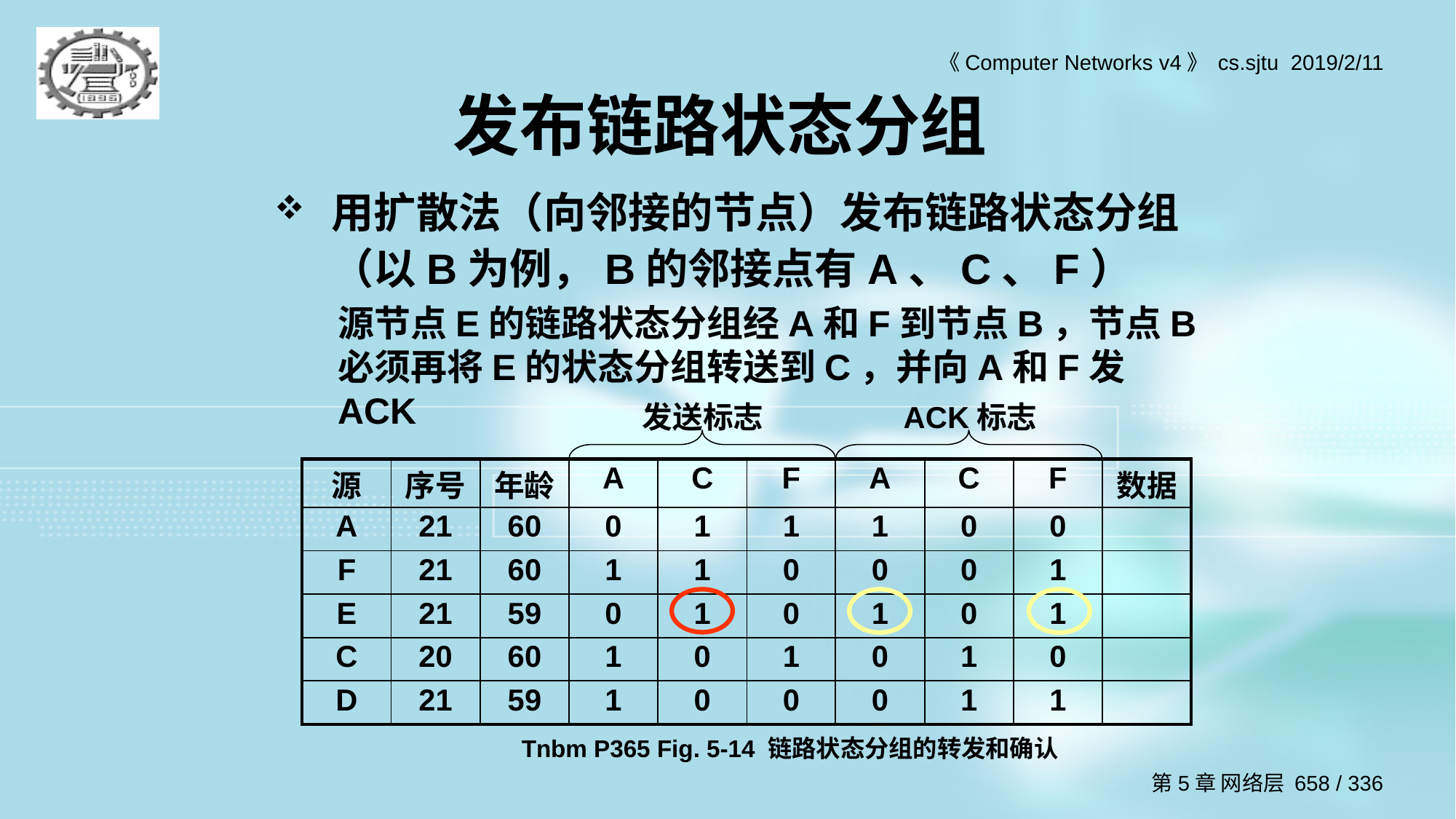

# 发布链路状态分组
用扩散法（向邻接的节点）发布链路状态分组 （以B为例，B的邻接点有A、C、F）
源节点E的链路状态分组经A和F到节点B，节点B必须再将E的状态分组转送到C，并向A和F发ACK

发送标志
ACK标志
| 源 | 序号 | 年龄 | A | C | F | A | C | F | 数据 |
| --- | --- | --- | --- | --- | --- | --- | --- | --- | --- |
| A | 21 | 60 | 0 | 1 | 1 | 1 | 0 | 0 |  |
| F | 21 | 60 | 1 | 1 | 0 | 0 | 0 | 1 |  |
| E | 21 | 59 | 0 | 1 | 0 | 1 | 0 | 1 |  |
| C | 20 | 60 | 1 | 0 | 1 | 0 | 1 | 0 |  |
| D | 21 | 59 | 1 | 0 | 0 | 0 | 1 | 1 |  |

Tnbm P365 Fig. 5-14 链路状态分组的转发和确认